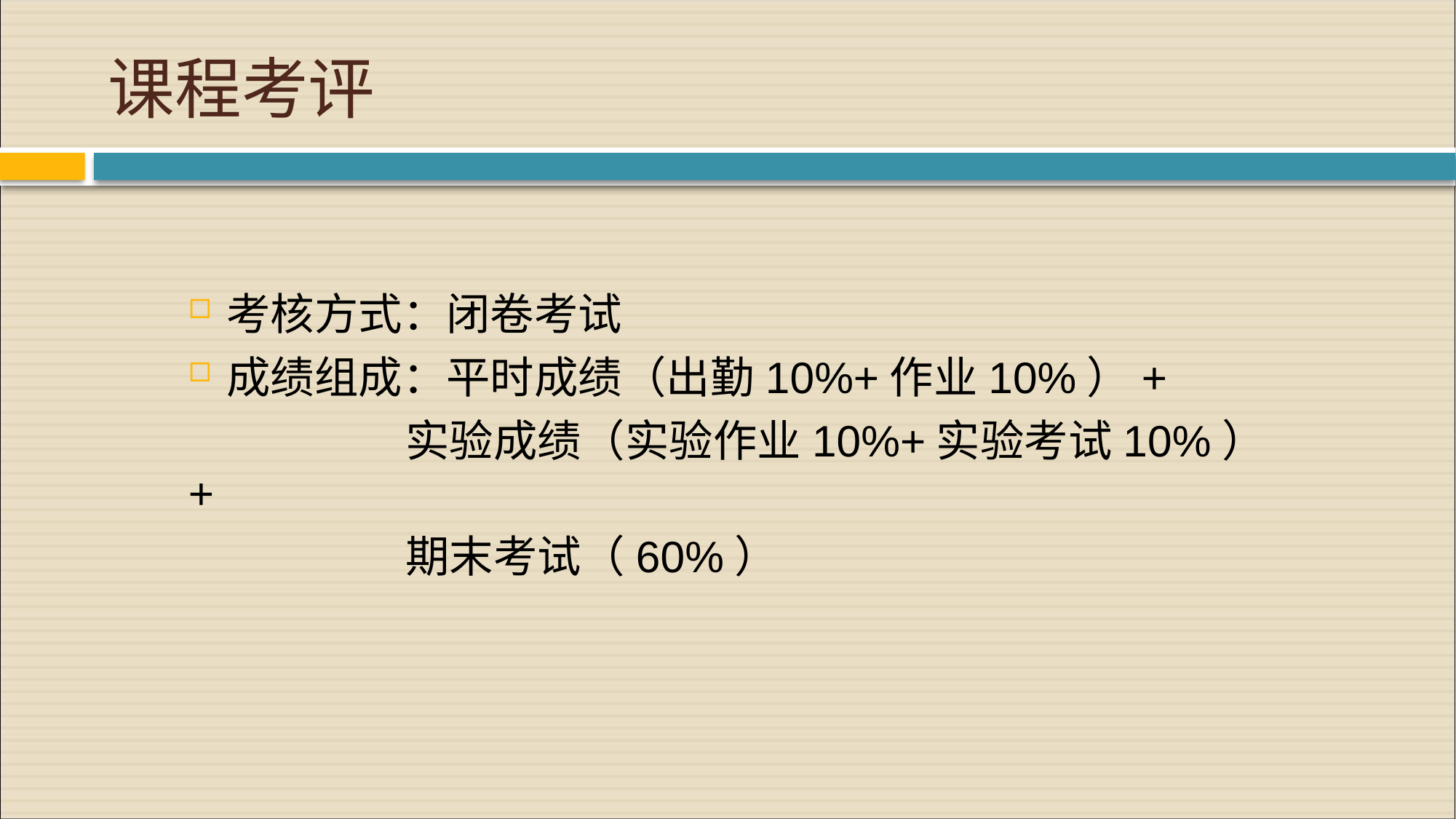

# 课程考评
考核方式：闭卷考试
成绩组成：平时成绩（出勤10%+作业10%）+
                     实验成绩（实验作业10%+实验考试10%）+
                     期末考试（60%）